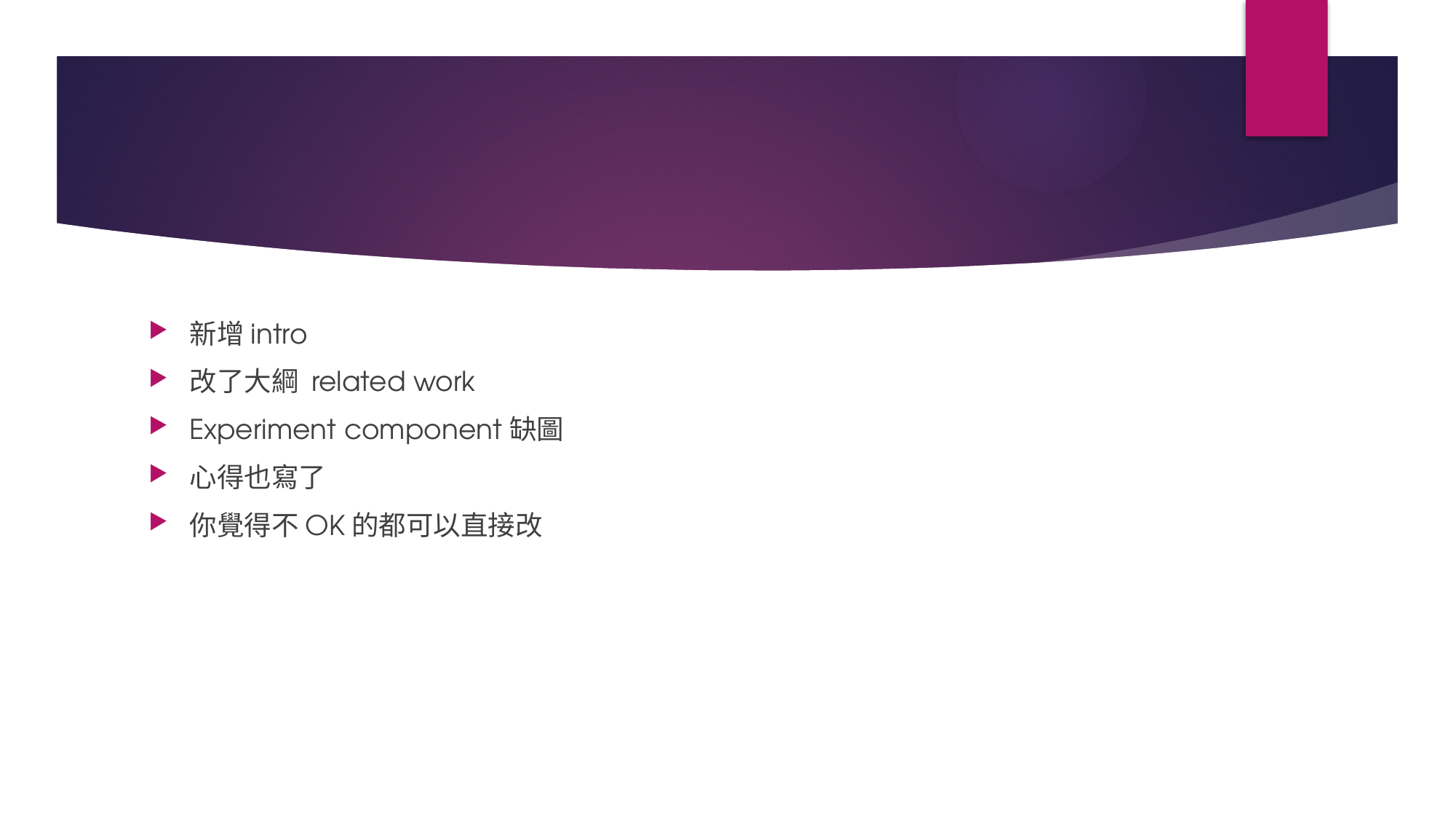

#
新增intro
改了大綱 related work
Experiment component缺圖
心得也寫了
你覺得不OK的都可以直接改